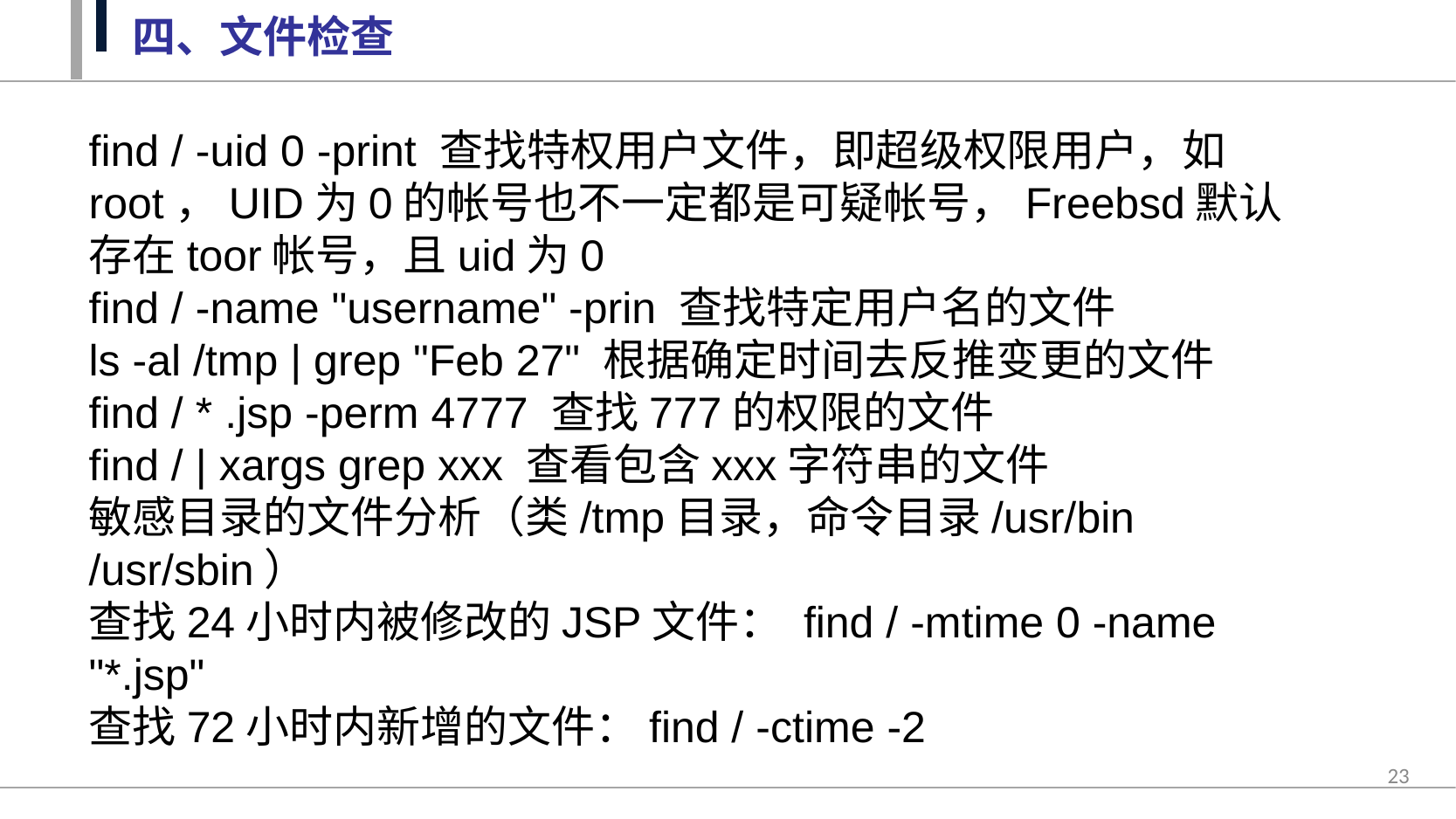

四、文件检查
find / -uid 0 -print 查找特权用户文件，即超级权限用户，如root，UID为0的帐号也不一定都是可疑帐号，Freebsd默认存在toor帐号，且uid为0
find / -name "username" -prin 查找特定用户名的文件
ls -al /tmp | grep "Feb 27" 根据确定时间去反推变更的文件
find / * .jsp -perm 4777 查找777的权限的文件
find / | xargs grep xxx 查看包含xxx字符串的文件
敏感目录的文件分析（类/tmp目录，命令目录/usr/bin /usr/sbin）
查找24小时内被修改的JSP文件： find / -mtime 0 -name "*.jsp"
查找72小时内新增的文件：find / -ctime -2

23